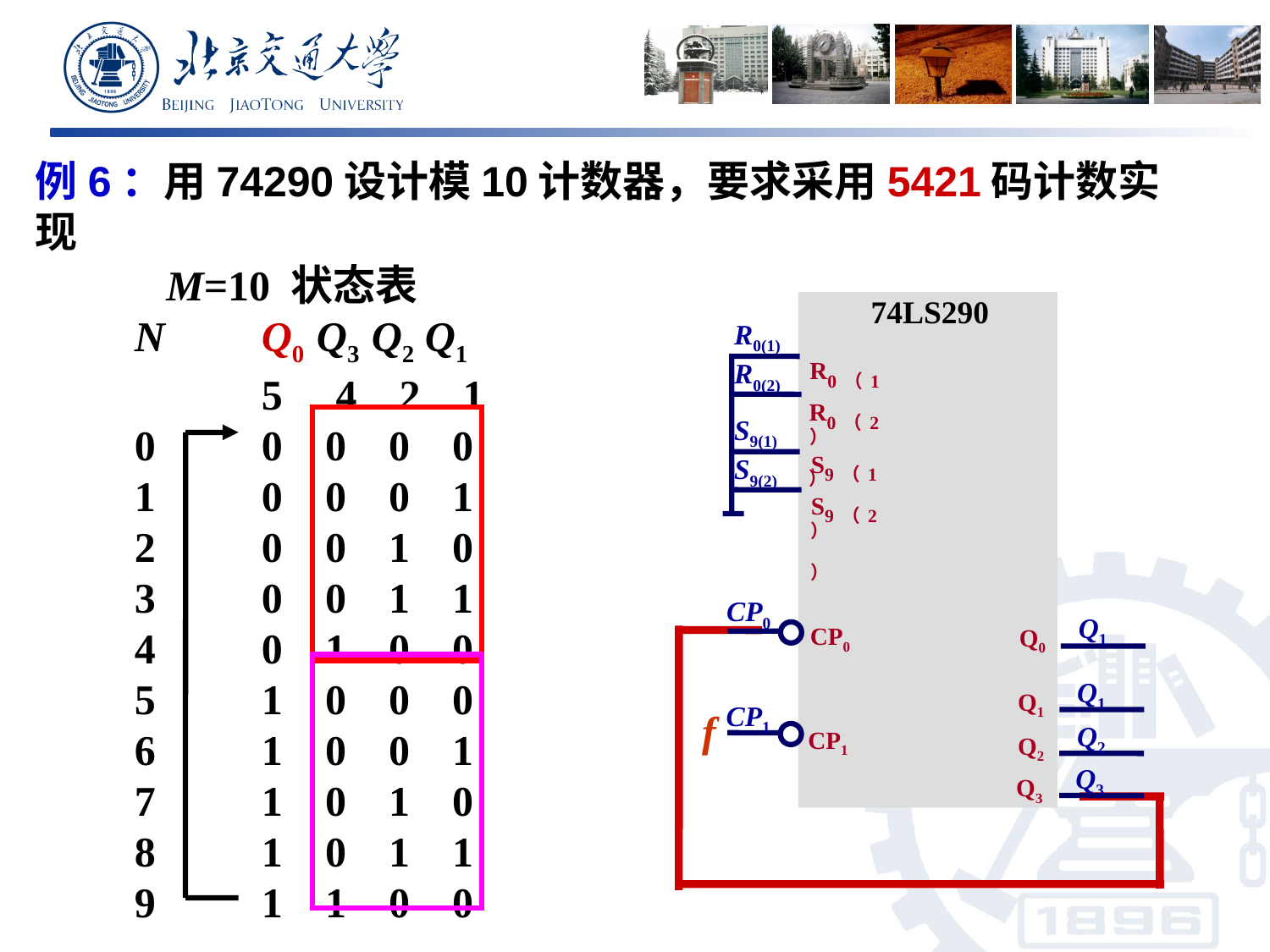

例6：用74290设计模10计数器，要求采用5421码计数实现
   M=10 状态表
N	Q0  Q3  Q2 Q1	5     4    2    1
0	0    0    0    0
1	0    0    0    1
2	0    0    1    0
3	0    0    1    1
4	0    1    0    0
5	1    0    0    0
6	1    0    0    1
7	1    0    1    0
8	1    0    1    1
9	1    1    0    0
74LS290

R0(1)
R0（1）
R0(2)

R0（2）
S9(1)

S9（1）
S9(2)

S9（2）

CP0
Q1
CP0
Q0

Q1
Q1
CP1
f
Q2
CP1
Q2
Q3
Q3